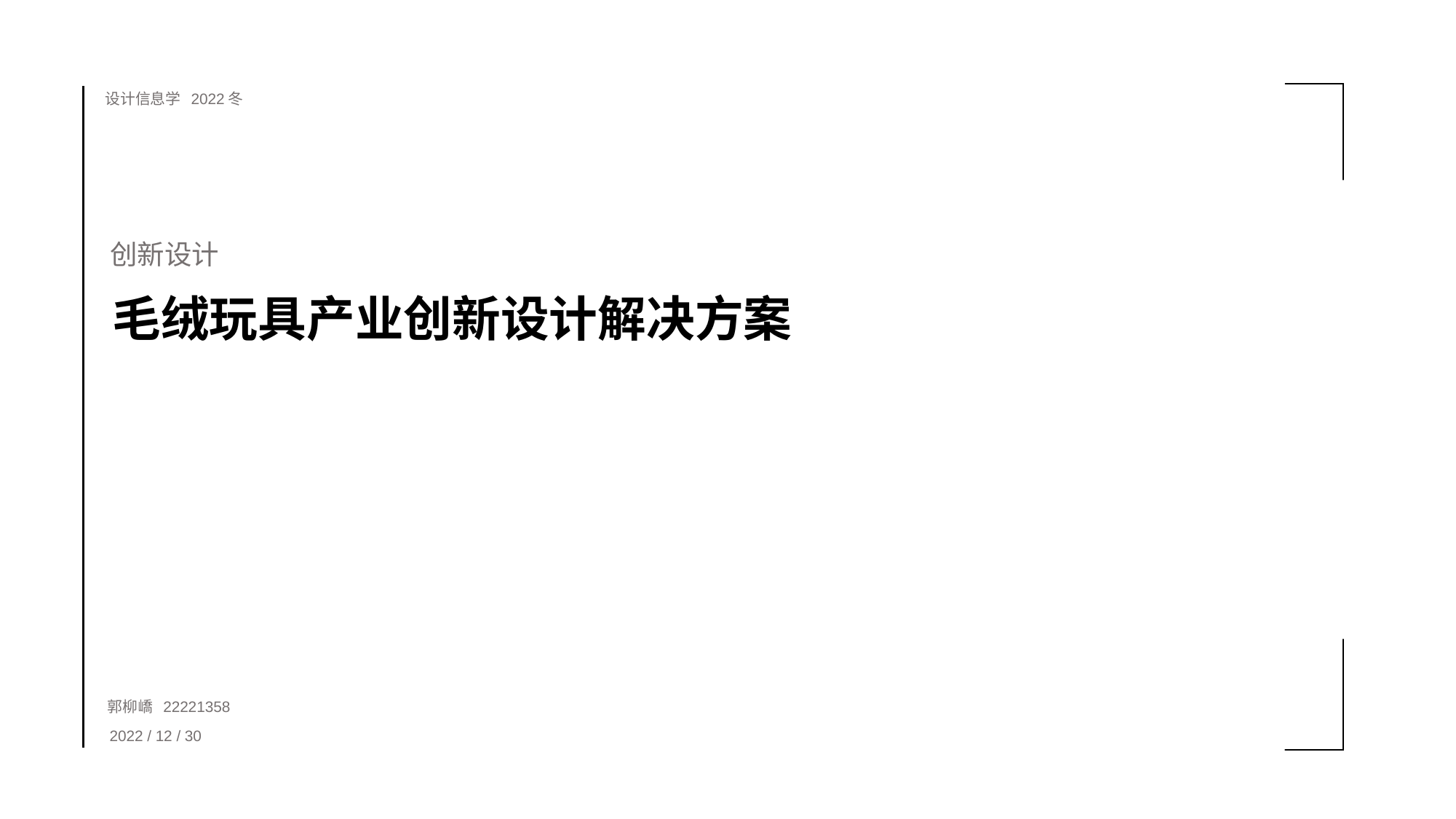

设计信息学  2022冬

创新设计
毛绒玩具产业创新设计解决方案
郭柳嶠  22221358
2022 / 12 / 30